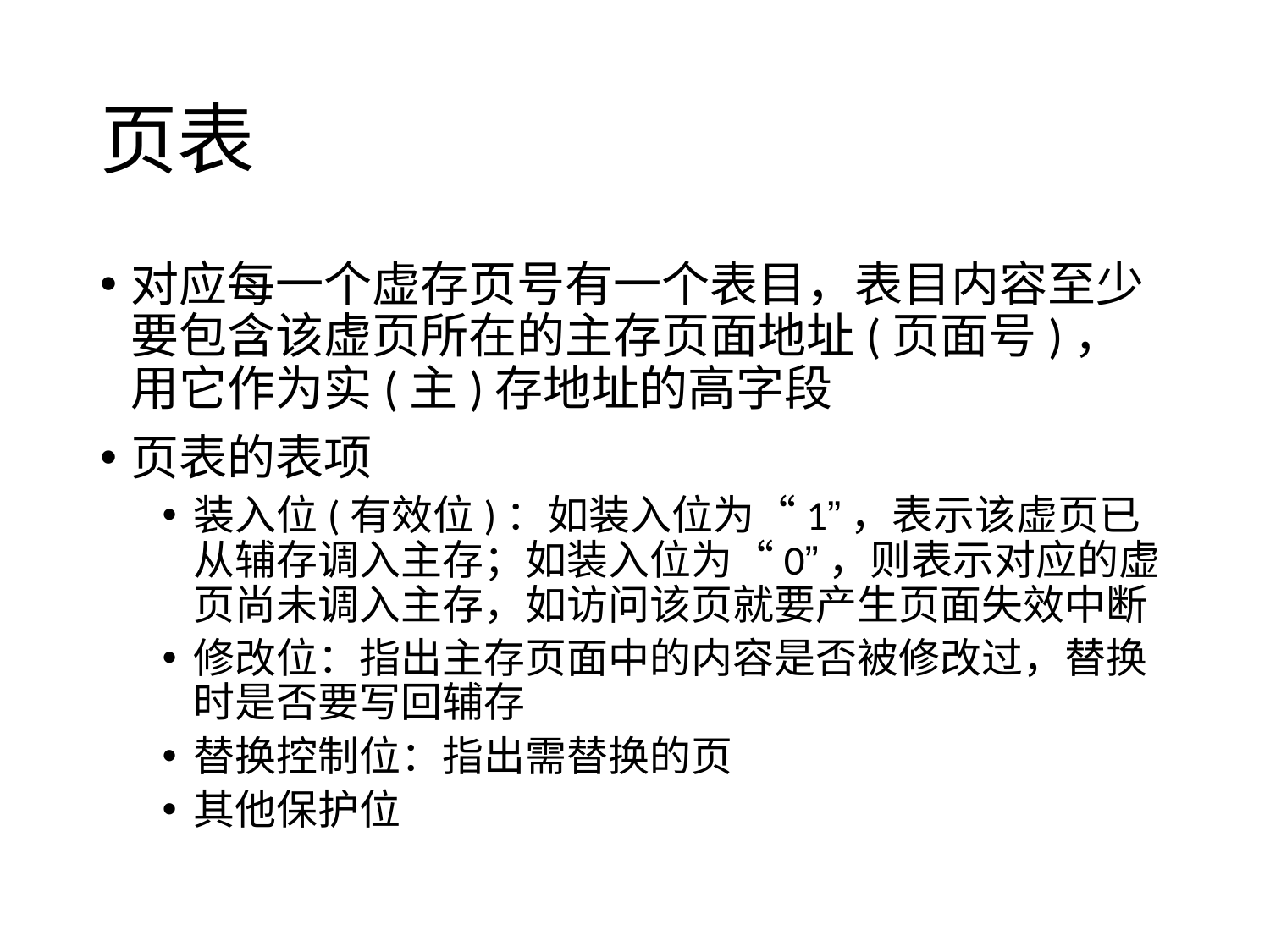

# 页表
对应每一个虚存页号有一个表目，表目内容至少要包含该虚页所在的主存页面地址(页面号)，用它作为实(主)存地址的高字段
页表的表项
装入位(有效位)：如装入位为“1”，表示该虚页已从辅存调入主存；如装入位为“0”，则表示对应的虚页尚未调入主存，如访问该页就要产生页面失效中断
修改位：指出主存页面中的内容是否被修改过，替换时是否要写回辅存
替换控制位：指出需替换的页
其他保护位